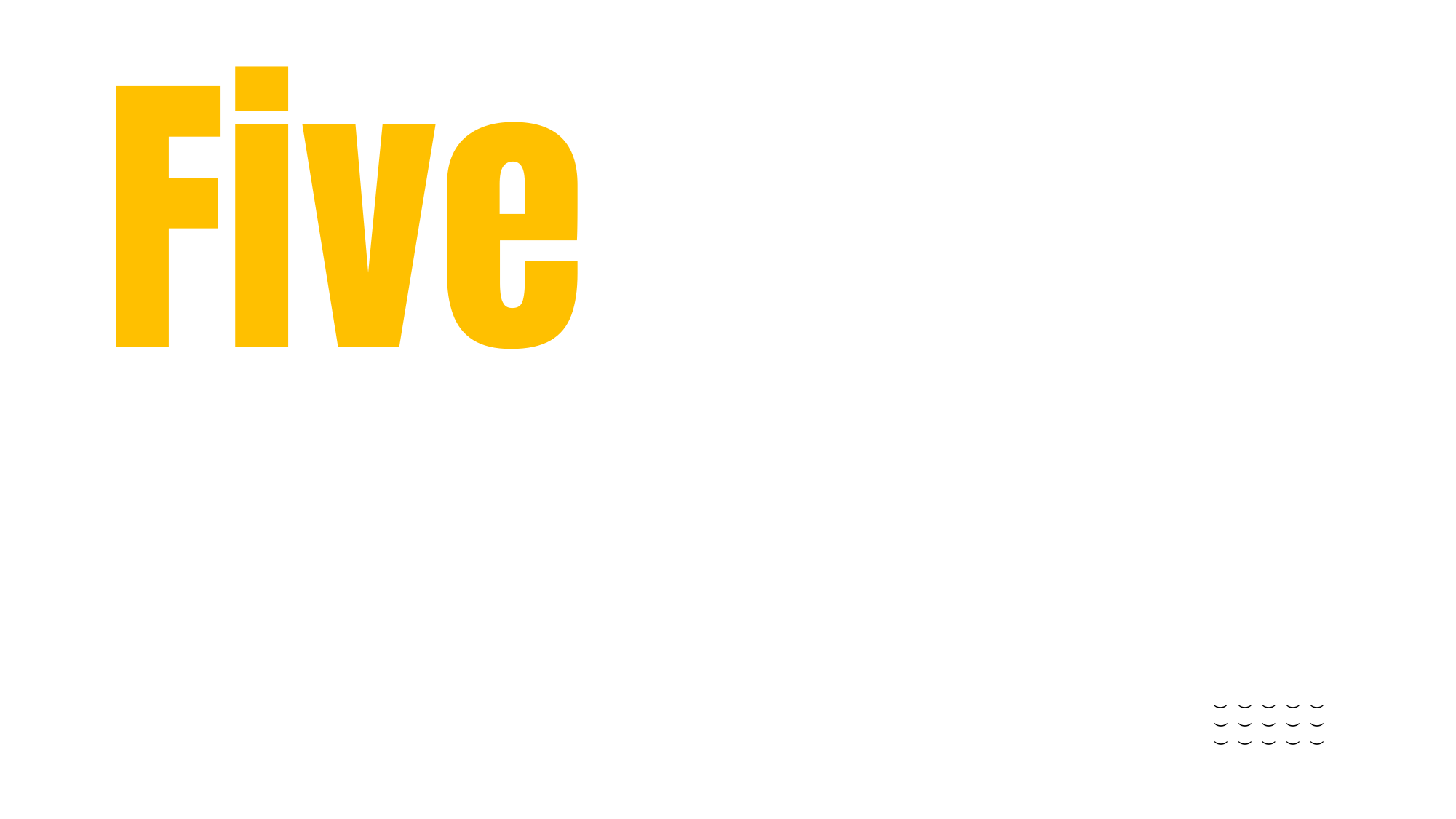

Five

商业模式
Business Pattern
(
(
(
(
(
(
(
(
(
(
(
(
(
(
(